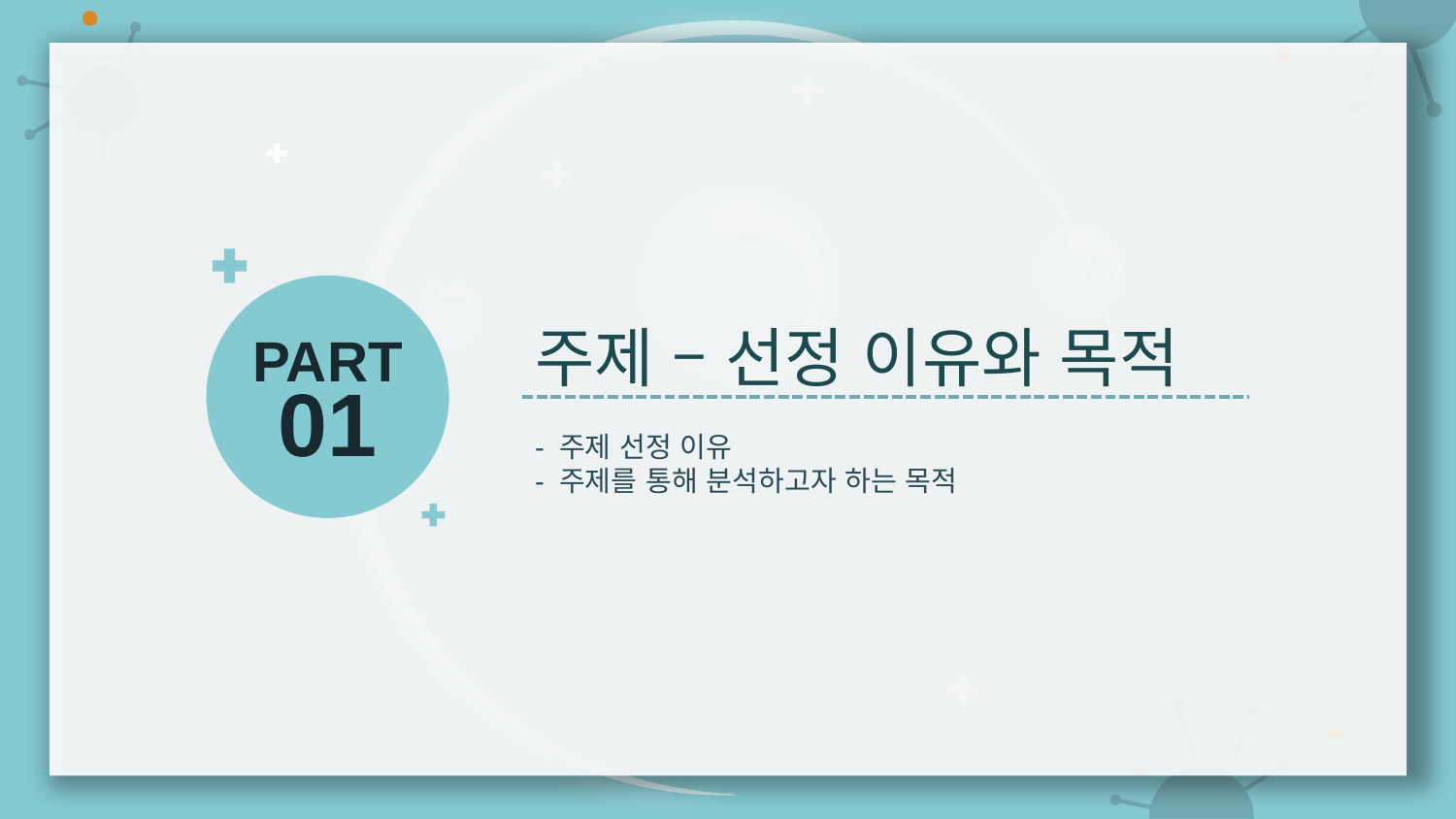

주제 – 선정 이유와 목적

- 주제 선정 이유
- 주제를 통해 분석하고자 하는 목적

# PART 01